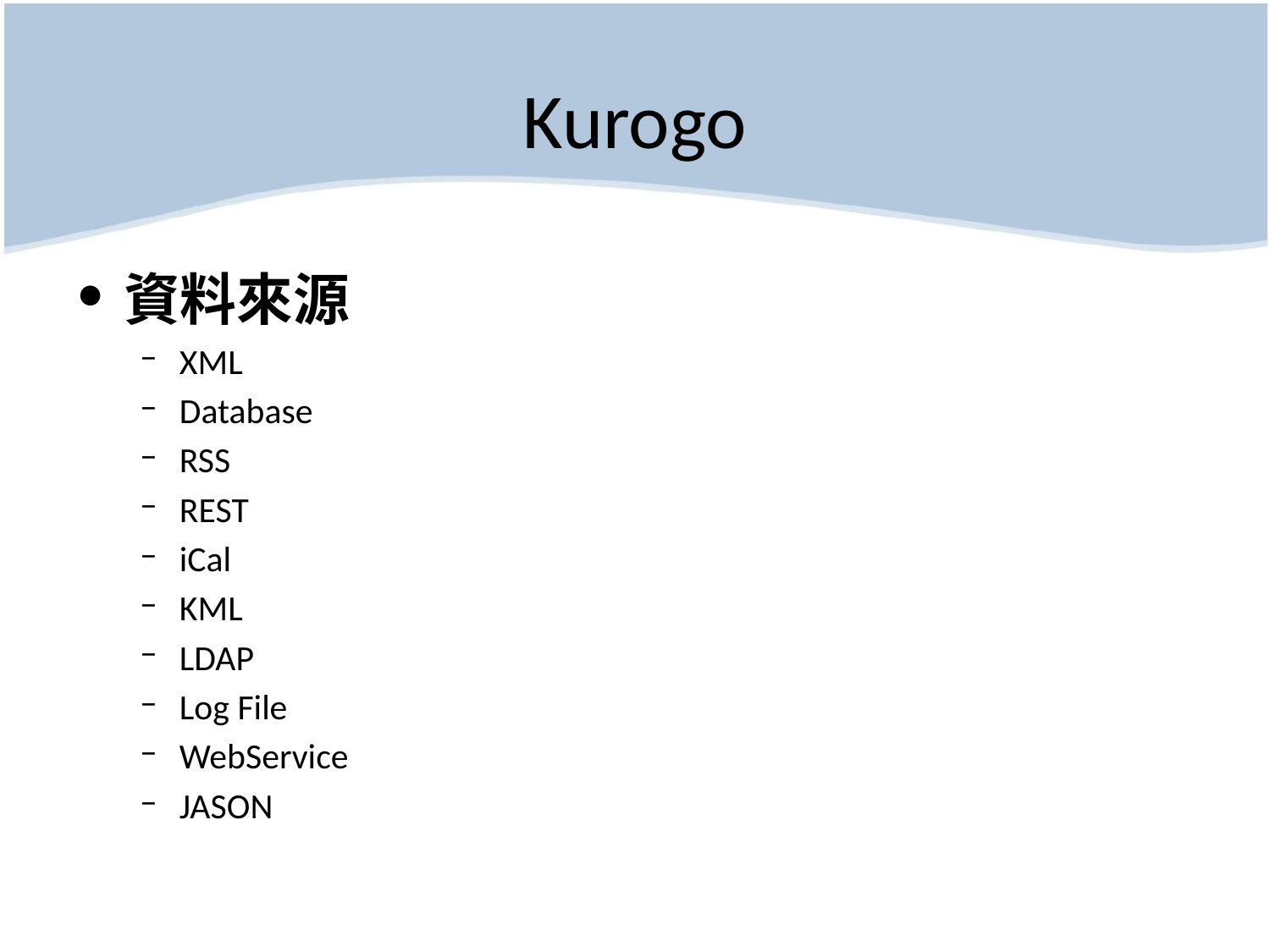

# Kurogo
資料來源
XML
Database
RSS
REST
iCal
KML
LDAP
Log File
WebService
JASON